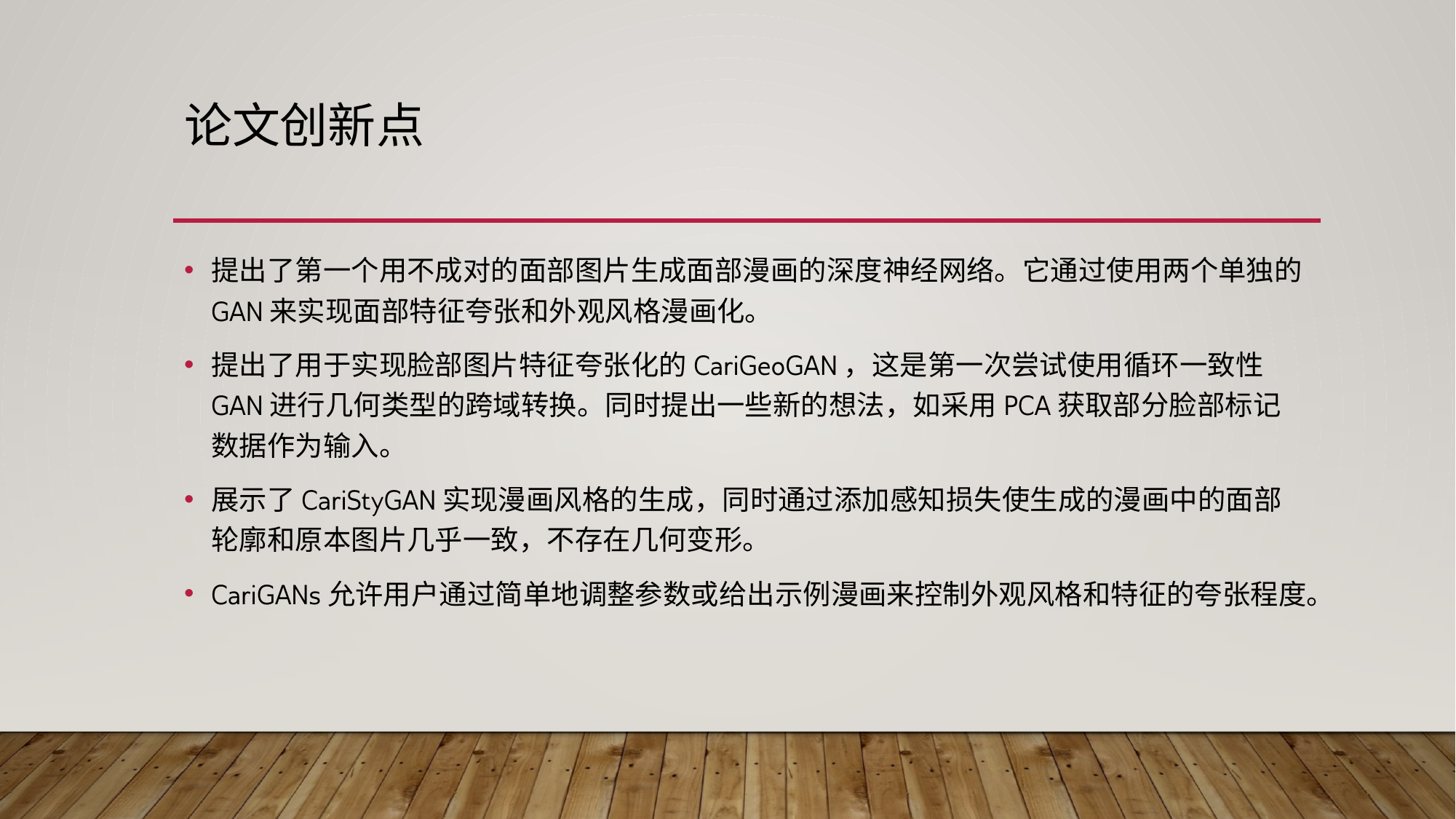

# 论文创新点
提出了第一个用不成对的面部图片生成面部漫画的深度神经网络。它通过使用两个单独的GAN来实现面部特征夸张和外观风格漫画化。
提出了用于实现脸部图片特征夸张化的CariGeoGAN，这是第一次尝试使用循环一致性GAN进行几何类型的跨域转换。同时提出一些新的想法，如采用PCA获取部分脸部标记数据作为输入。
展示了CariStyGAN实现漫画风格的生成，同时通过添加感知损失使生成的漫画中的面部轮廓和原本图片几乎一致，不存在几何变形。
CariGANs允许用户通过简单地调整参数或给出示例漫画来控制外观风格和特征的夸张程度。